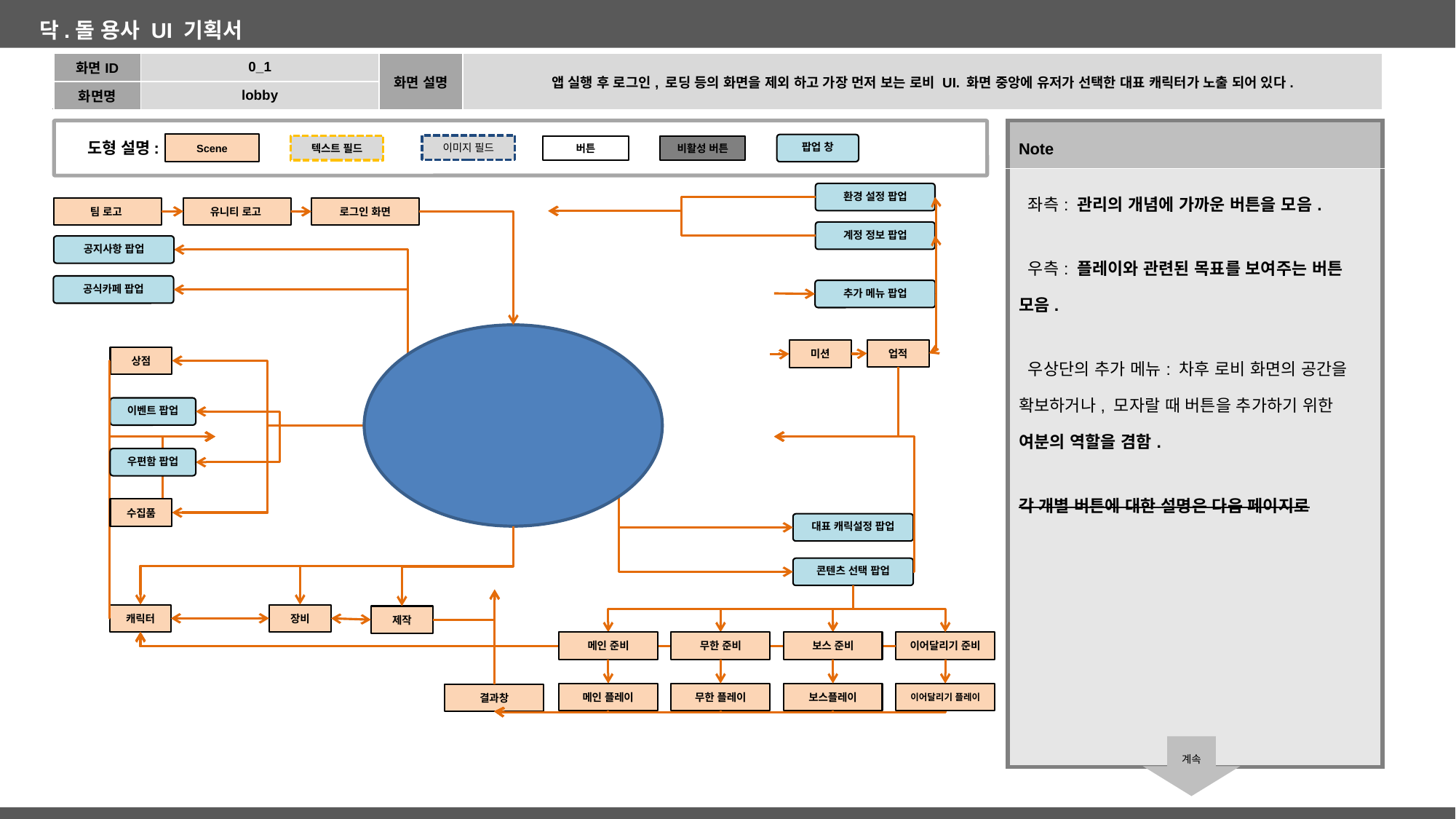

| 화면ID | 0\_1 | 화면 설명 | 앱 실행 후 로그인, 로딩 등의 화면을 제외 하고 가장 먼저 보는 로비 UI. 화면 중앙에 유저가 선택한 대표 캐릭터가 노출 되어 있다. |
| --- | --- | --- | --- |
| 화면명 | lobby |  |  |

| Note |
| --- |
| 좌측: 관리의 개념에 가까운 버튼을 모음. 우측: 플레이와 관련된 목표를 보여주는 버튼 모음. 우상단의 추가 메뉴: 차후 로비 화면의 공간을 확보하거나, 모자랄 때 버튼을 추가하기 위한 여분의 역할을 겸함. 각 개별 버튼에 대한 설명은 다음 페이지로 |
도형 설명:
Scene
팝업 창
이미지 필드
비활성 버튼
텍스트 필드
버튼
환경 설정 팝업
팀 로고
유니티 로고
로그인 화면
계정 정보 팝업
공지사항 팝업
공식카페 팝업
추가 메뉴 팝업

업적
미션
상점
이벤트 팝업
우편함 팝업
수집품
대표 캐릭설정 팝업
콘텐츠 선택 팝업
캐릭터
장비
제작
메인 준비
무한 준비
보스 준비
이어달리기 준비
메인 플레이
무한 플레이
보스플레이
이어달리기 플레이
결과창
계속